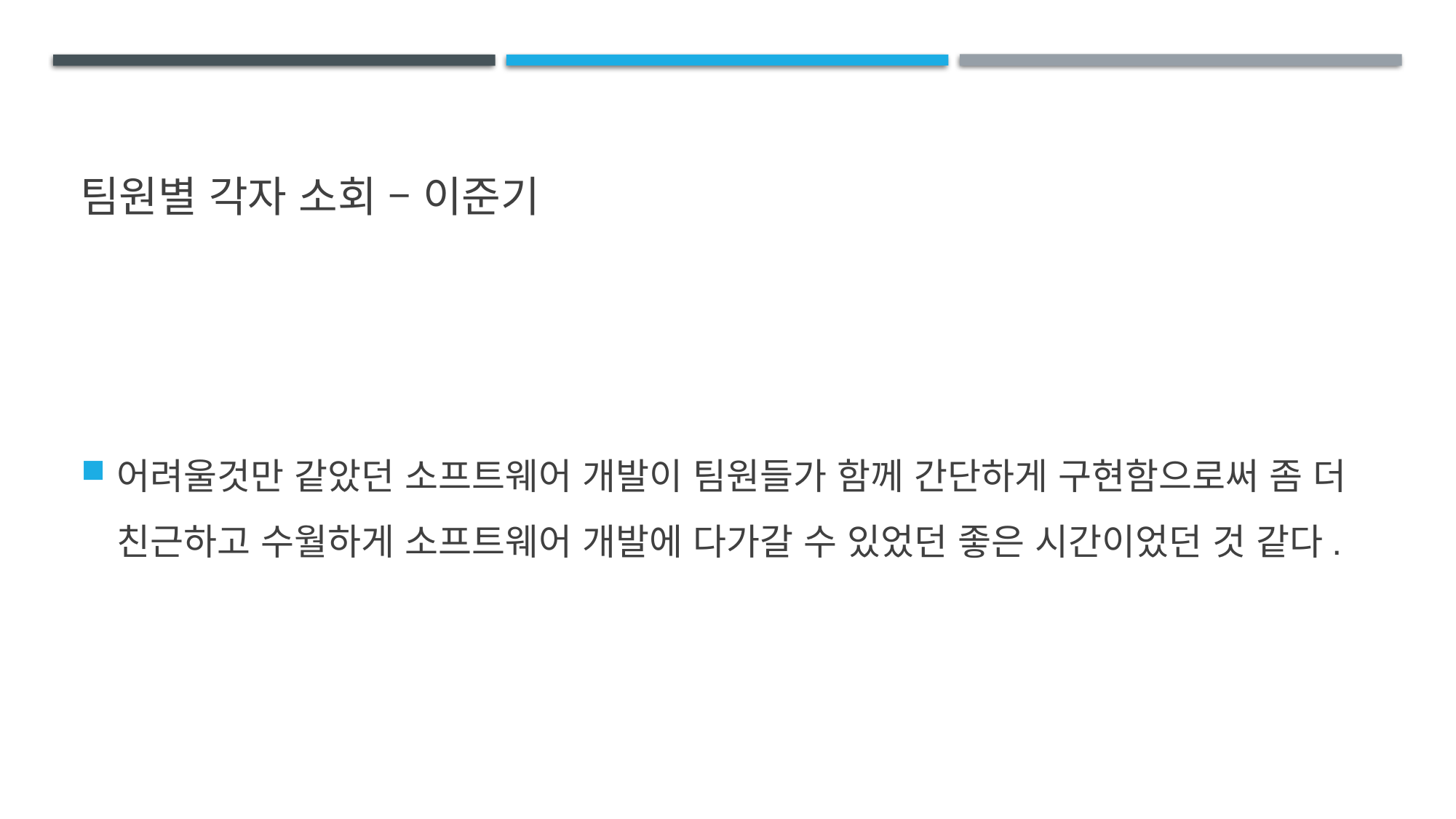

# 팀원별 각자 소회 – 이준기
어려울것만 같았던 소프트웨어 개발이 팀원들가 함께 간단하게 구현함으로써 좀 더 친근하고 수월하게 소프트웨어 개발에 다가갈 수 있었던 좋은 시간이었던 것 같다.